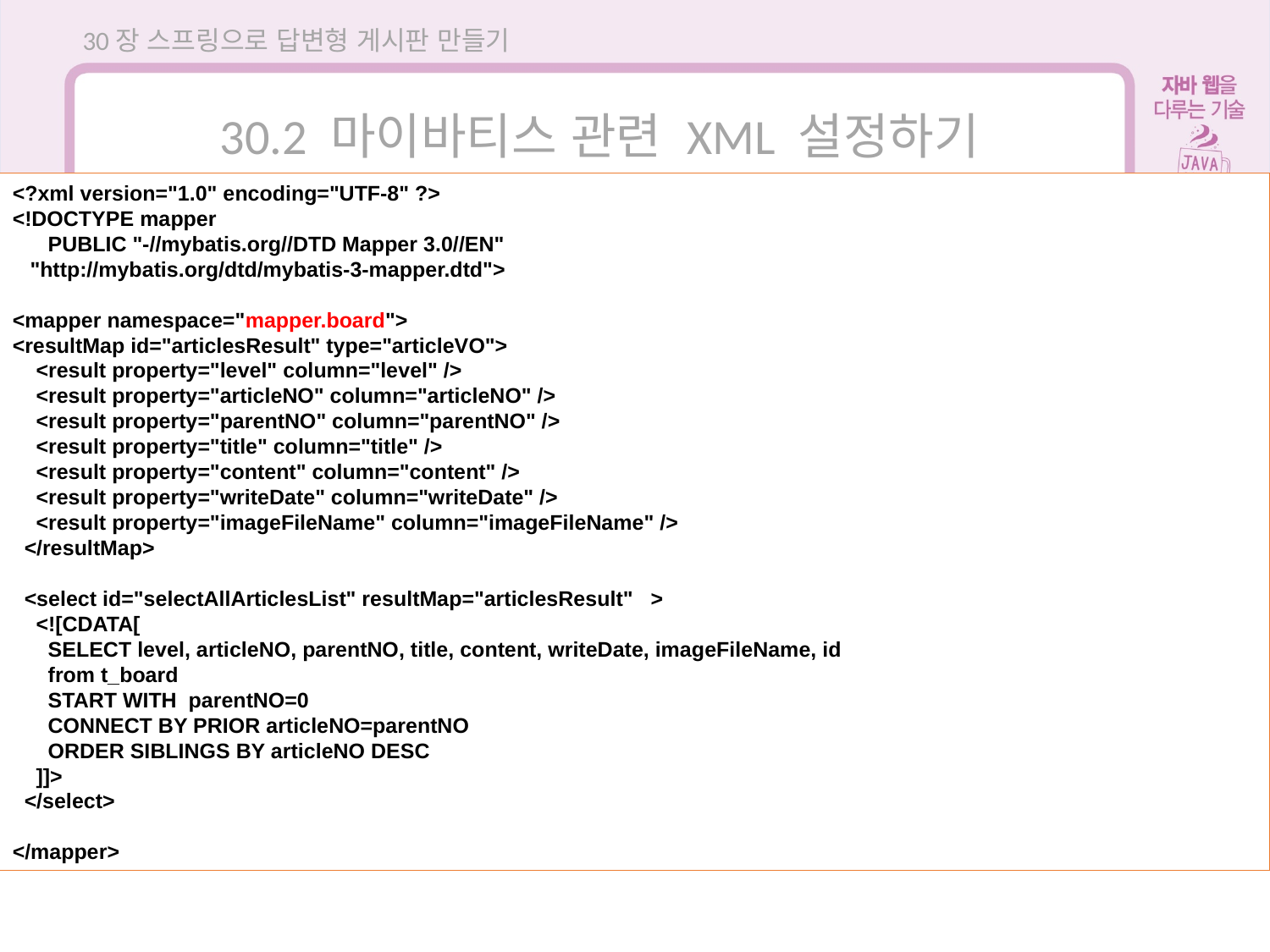

30장 스프링으로 답변형 게시판 만들기
30.2 마이바티스 관련 XML 설정하기
<?xml version="1.0" encoding="UTF-8" ?>
<!DOCTYPE mapper
      PUBLIC "-//mybatis.org//DTD Mapper 3.0//EN"
   "http://mybatis.org/dtd/mybatis-3-mapper.dtd">

<mapper namespace="mapper.board">
<resultMap id="articlesResult" type="articleVO">
    <result property="level" column="level" />
    <result property="articleNO" column="articleNO" />
    <result property="parentNO" column="parentNO" />
    <result property="title" column="title" />
    <result property="content" column="content" />
    <result property="writeDate" column="writeDate" />
    <result property="imageFileName" column="imageFileName" />
  </resultMap>

  <select id="selectAllArticlesList" resultMap="articlesResult"   >
    <![CDATA[
      SELECT level, articleNO, parentNO, title, content, writeDate, imageFileName, id
      from t_board
      START WITH  parentNO=0
      CONNECT BY PRIOR articleNO=parentNO
      ORDER SIBLINGS BY articleNO DESC
    ]]>
  </select>

</mapper>